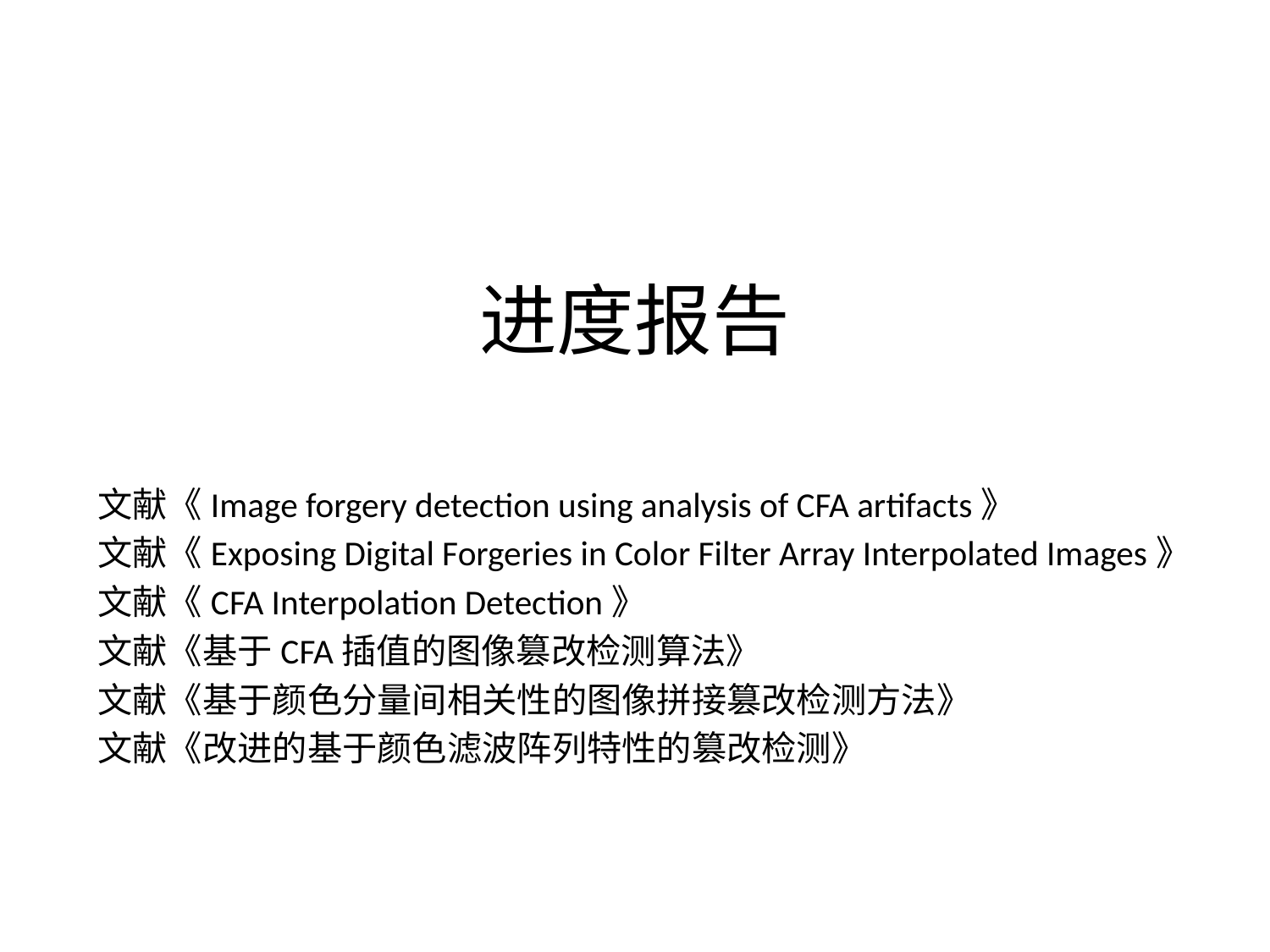

# 进度报告
文献《Image forgery detection using analysis of CFA artifacts》
文献《Exposing Digital Forgeries in Color Filter Array Interpolated Images》
文献《CFA Interpolation Detection》
文献《基于CFA插值的图像篡改检测算法》
文献《基于颜色分量间相关性的图像拼接篡改检测方法》
文献《改进的基于颜色滤波阵列特性的篡改检测》